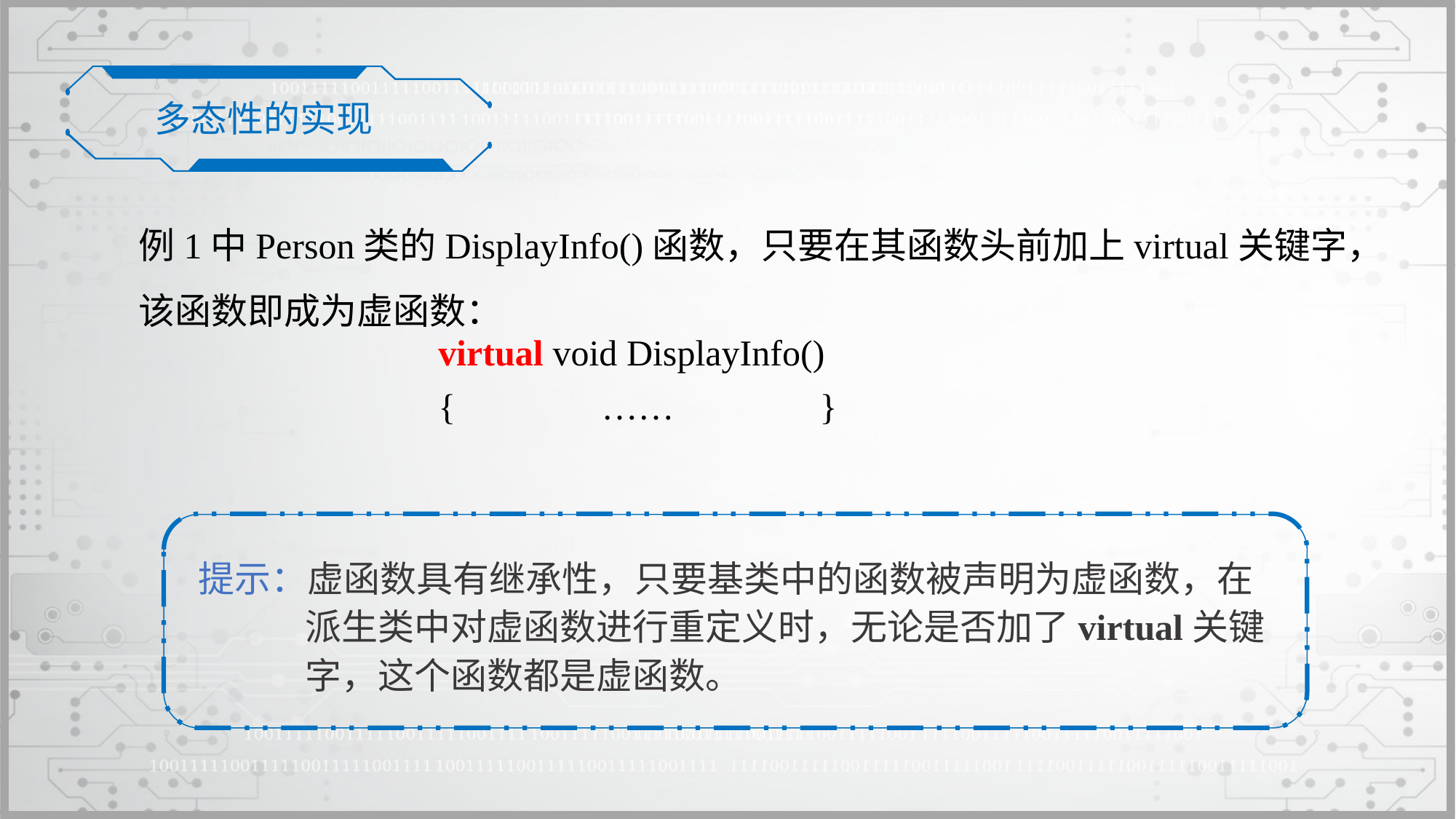

多态性的实现
例1中Person类的DisplayInfo()函数，只要在其函数头前加上virtual关键字，该函数即成为虚函数：

virtual void DisplayInfo()
{		……     	}

提示：虚函数具有继承性，只要基类中的函数被声明为虚函数，在派生类中对虚函数进行重定义时，无论是否加了virtual关键字，这个函数都是虚函数。